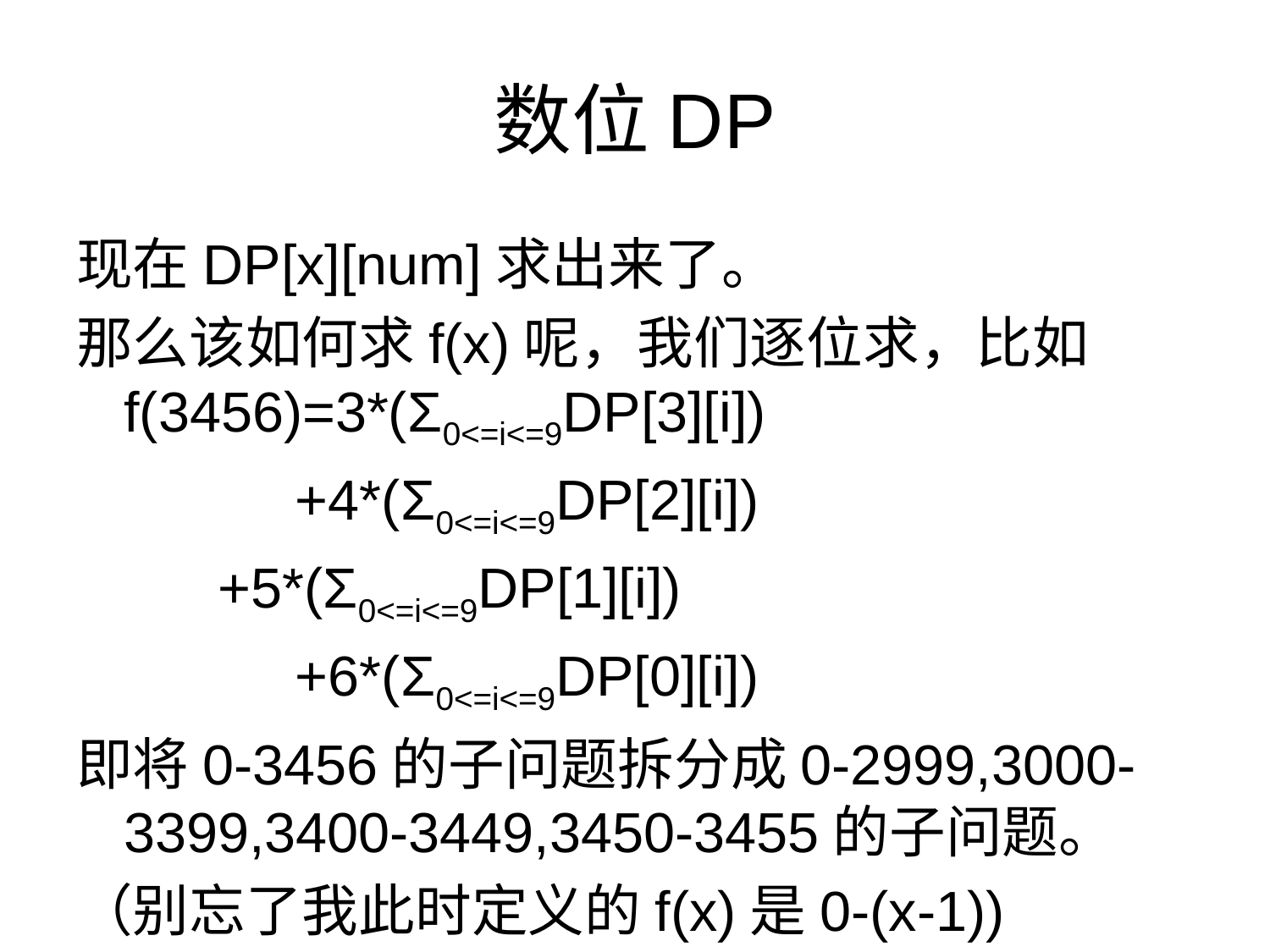

# 数位DP
现在DP[x][num]求出来了。
那么该如何求f(x)呢，我们逐位求，比如f(3456)=3*(Σ0<=i<=9DP[3][i])
              +4*(Σ0<=i<=9DP[2][i])
	      +5*(Σ0<=i<=9DP[1][i])
              +6*(Σ0<=i<=9DP[0][i])
即将0-3456的子问题拆分成0-2999,3000-3399,3400-3449,3450-3455的子问题。
（别忘了我此时定义的f(x)是0-(x-1))